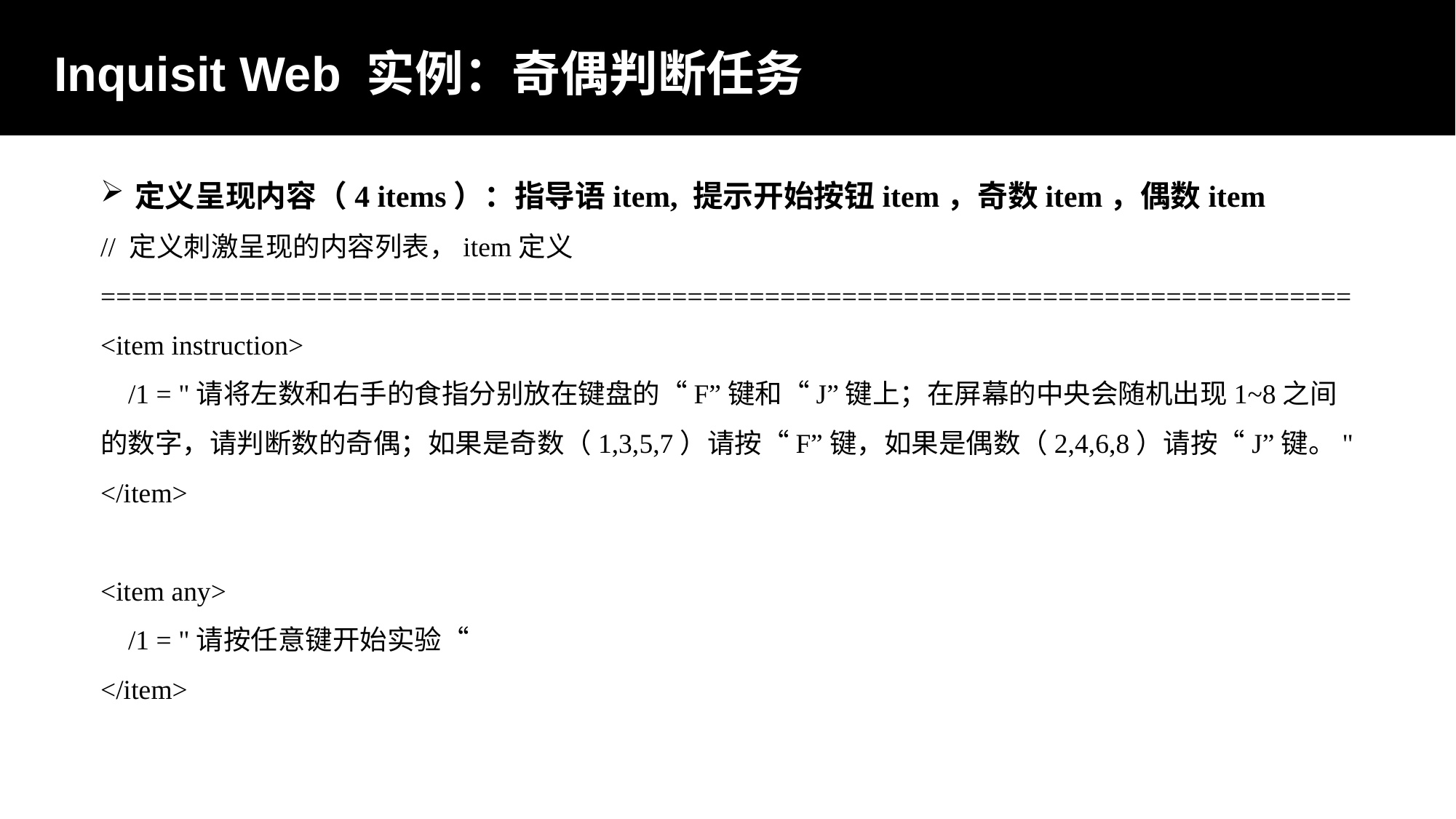

Inquisit Web 实例：奇偶判断任务
定义呈现内容（4 items）：指导语item, 提示开始按钮item，奇数item，偶数item
// 定义刺激呈现的内容列表，item定义
=================================================================================<item instruction>
    /1 = "请将左数和右手的食指分别放在键盘的“F”键和“J”键上；在屏幕的中央会随机出现1~8之间的数字，请判断数的奇偶；如果是奇数（1,3,5,7）请按“F”键，如果是偶数（2,4,6,8）请按“J”键。"
</item>

<item any>
    /1 = "请按任意键开始实验“
</item>